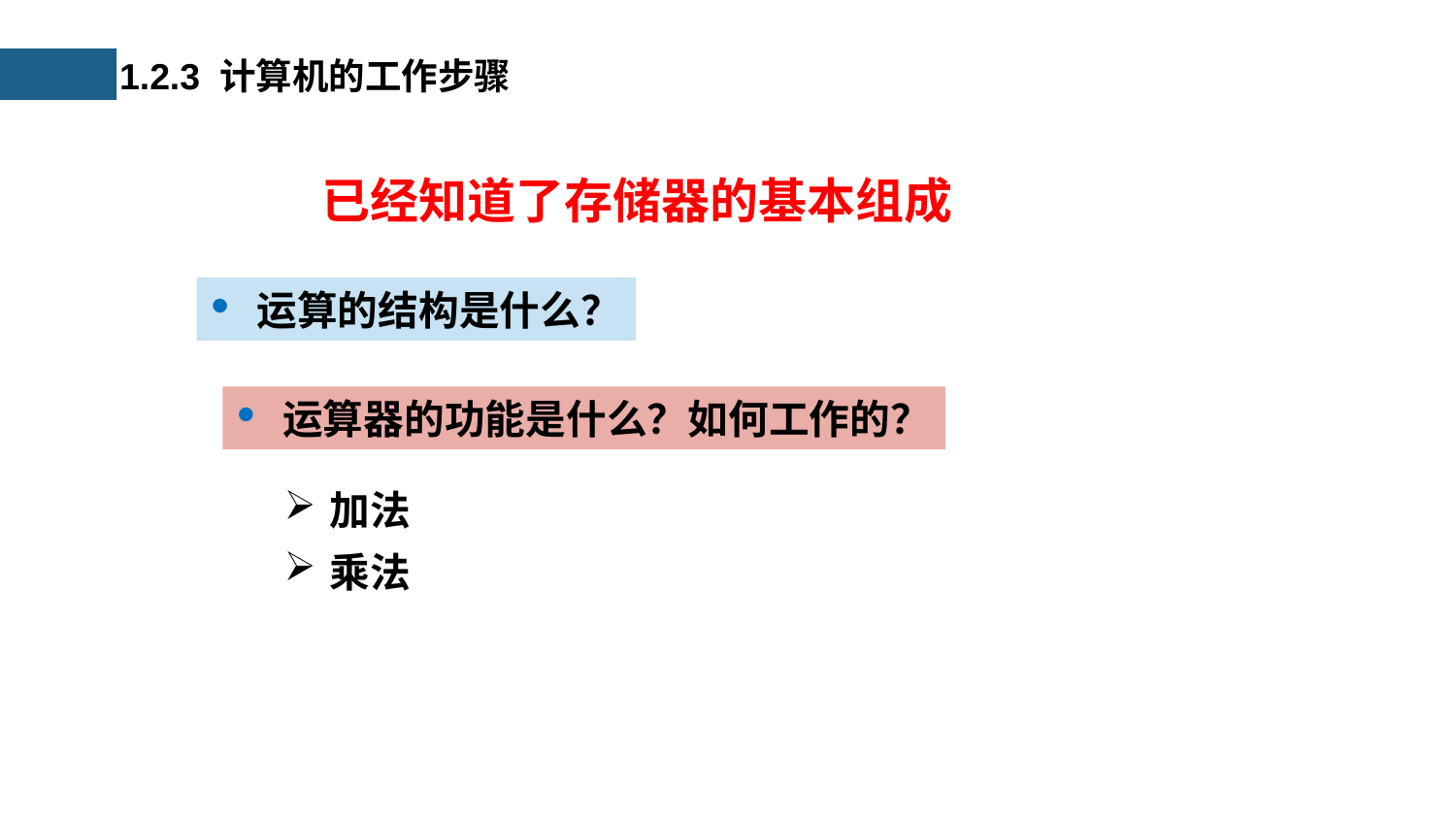

1.2.3 计算机的工作步骤
已经知道了存储器的基本组成
运算的结构是什么？
运算器的功能是什么？如何工作的？
加法
乘法